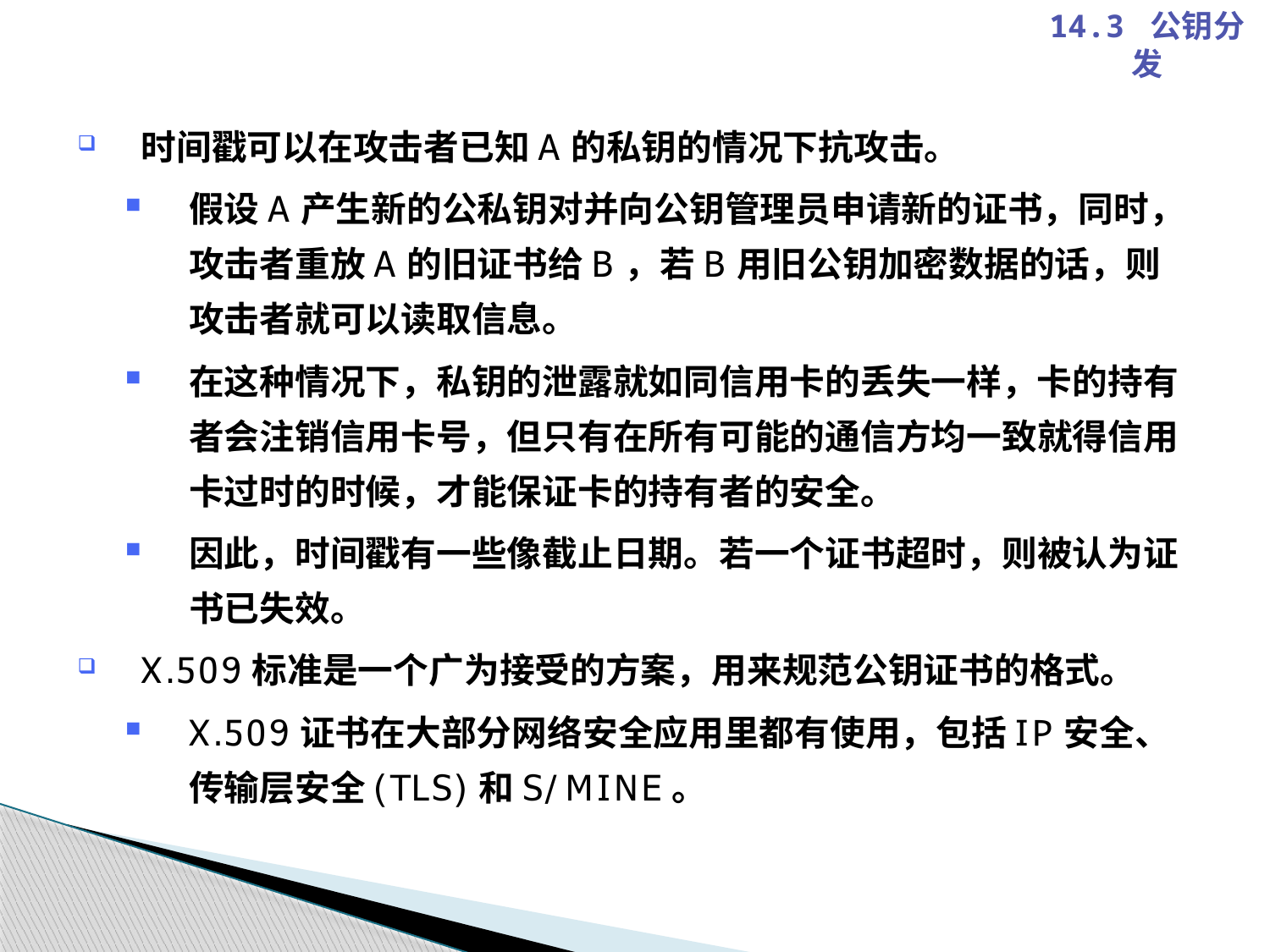

14.3 公钥分发
时间戳可以在攻击者已知A的私钥的情况下抗攻击。
假设A产生新的公私钥对并向公钥管理员申请新的证书，同时，攻击者重放A的旧证书给B，若B用旧公钥加密数据的话，则攻击者就可以读取信息。
在这种情况下，私钥的泄露就如同信用卡的丢失一样，卡的持有者会注销信用卡号，但只有在所有可能的通信方均一致就得信用卡过时的时候，才能保证卡的持有者的安全。
因此，时间戳有一些像截止日期。若一个证书超时，则被认为证书已失效。
X.509标准是一个广为接受的方案，用来规范公钥证书的格式。
X.509证书在大部分网络安全应用里都有使用，包括IP安全、传输层安全(TLS)和S/MINE。